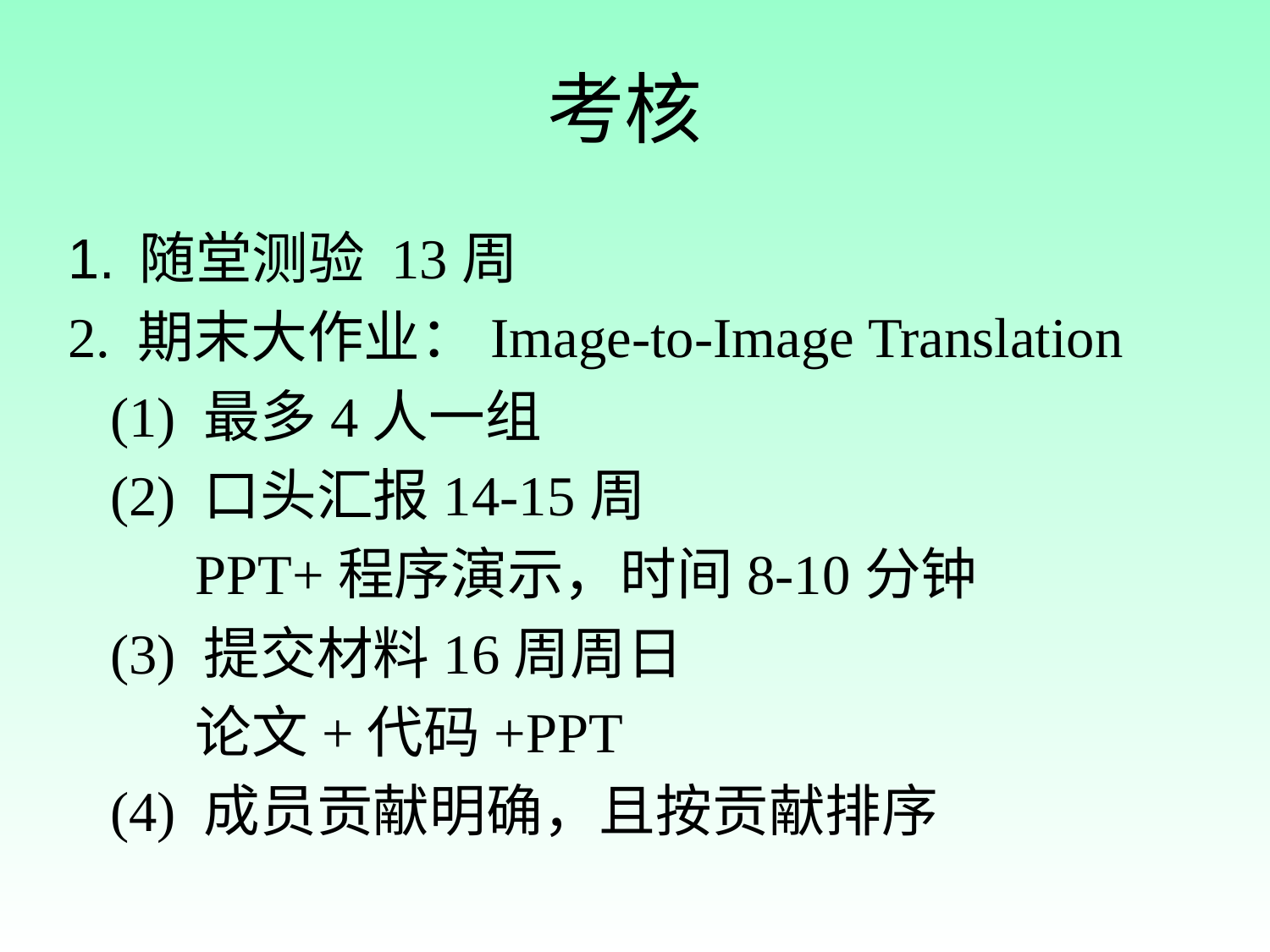

# 考核
随堂测验 13周
2. 期末大作业：Image-to-Image Translation
   (1) 最多4人一组
   (2) 口头汇报14-15周
         PPT+程序演示，时间8-10分钟
   (3) 提交材料16周周日
         论文+代码+PPT
   (4) 成员贡献明确，且按贡献排序